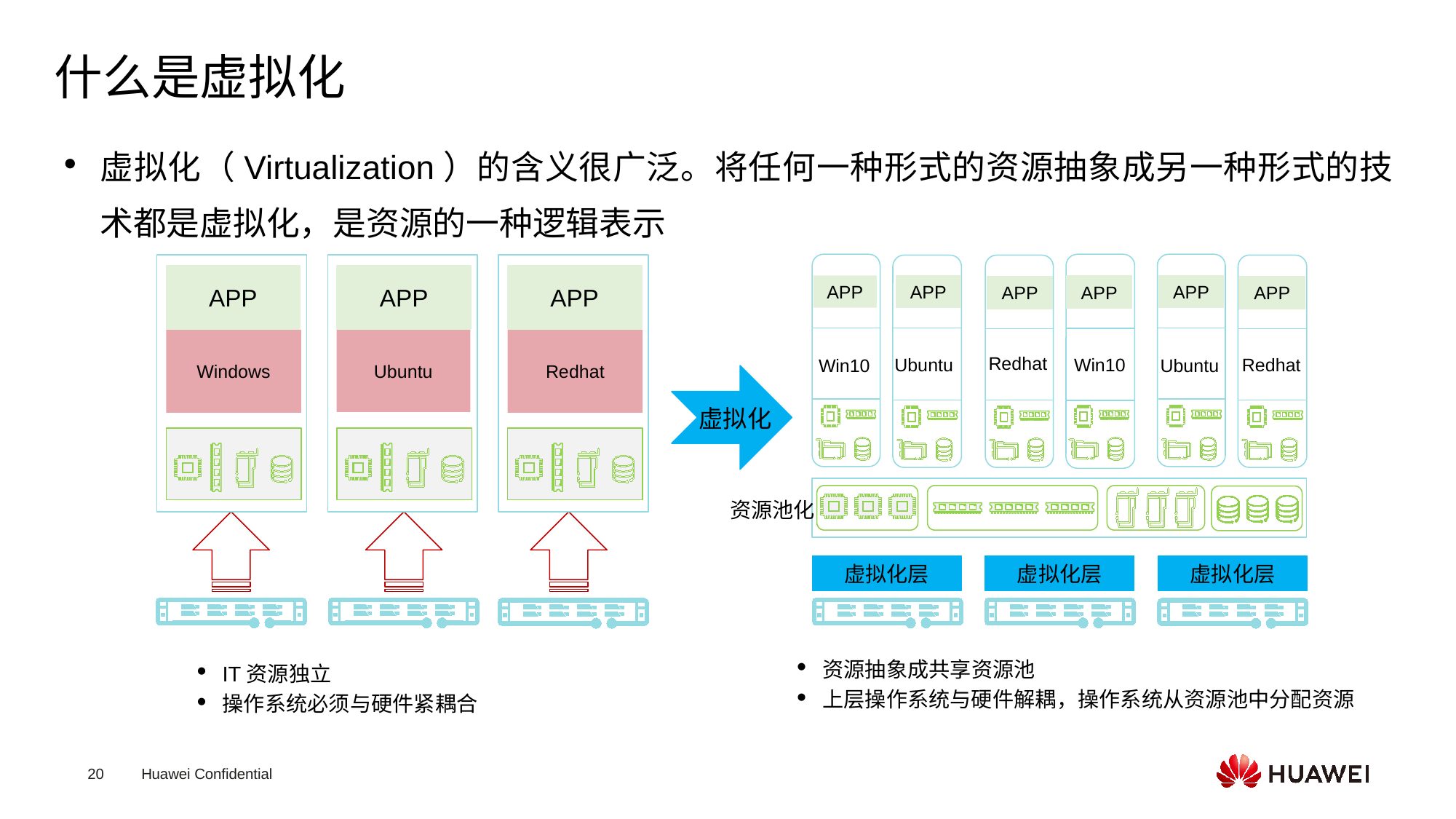

# 什么是虚拟化
虚拟化（Virtualization）的含义很广泛。将任何一种形式的资源抽象成另一种形式的技术都是虚拟化，是资源的一种逻辑表示

APP

APP

APP
Windows

APP
Ubuntu
APP
Redhat
APP
APP
APP
APP
Redhat
Win10
Redhat
Ubuntu
Win10
Ubuntu

虚拟化

 资源池化

虚拟化层
虚拟化层
虚拟化层

资源抽象成共享资源池
上层操作系统与硬件解耦，操作系统从资源池中分配资源
IT资源独立
操作系统必须与硬件紧耦合